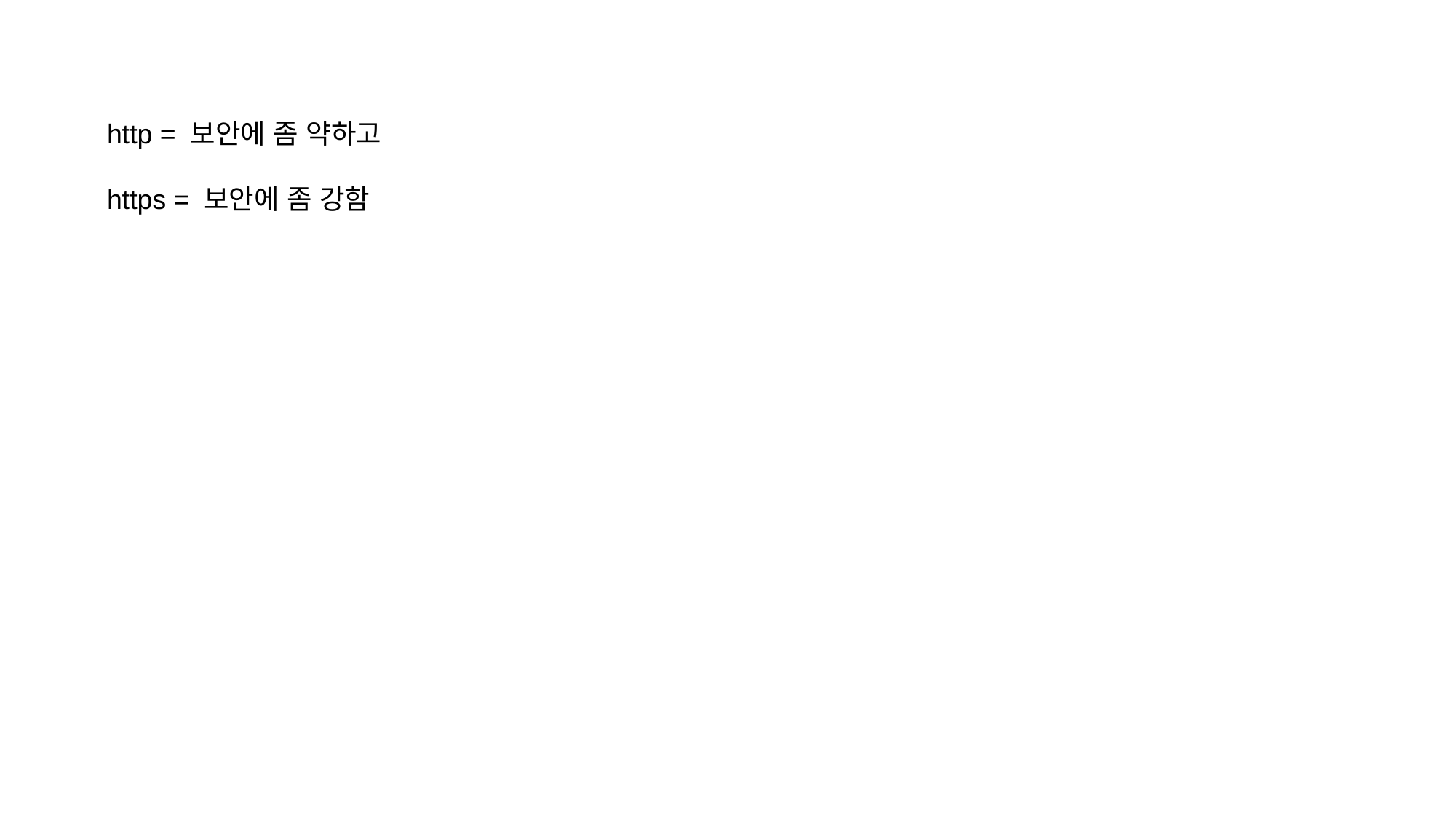

http = 보안에 좀 약하고

https = 보안에 좀 강함